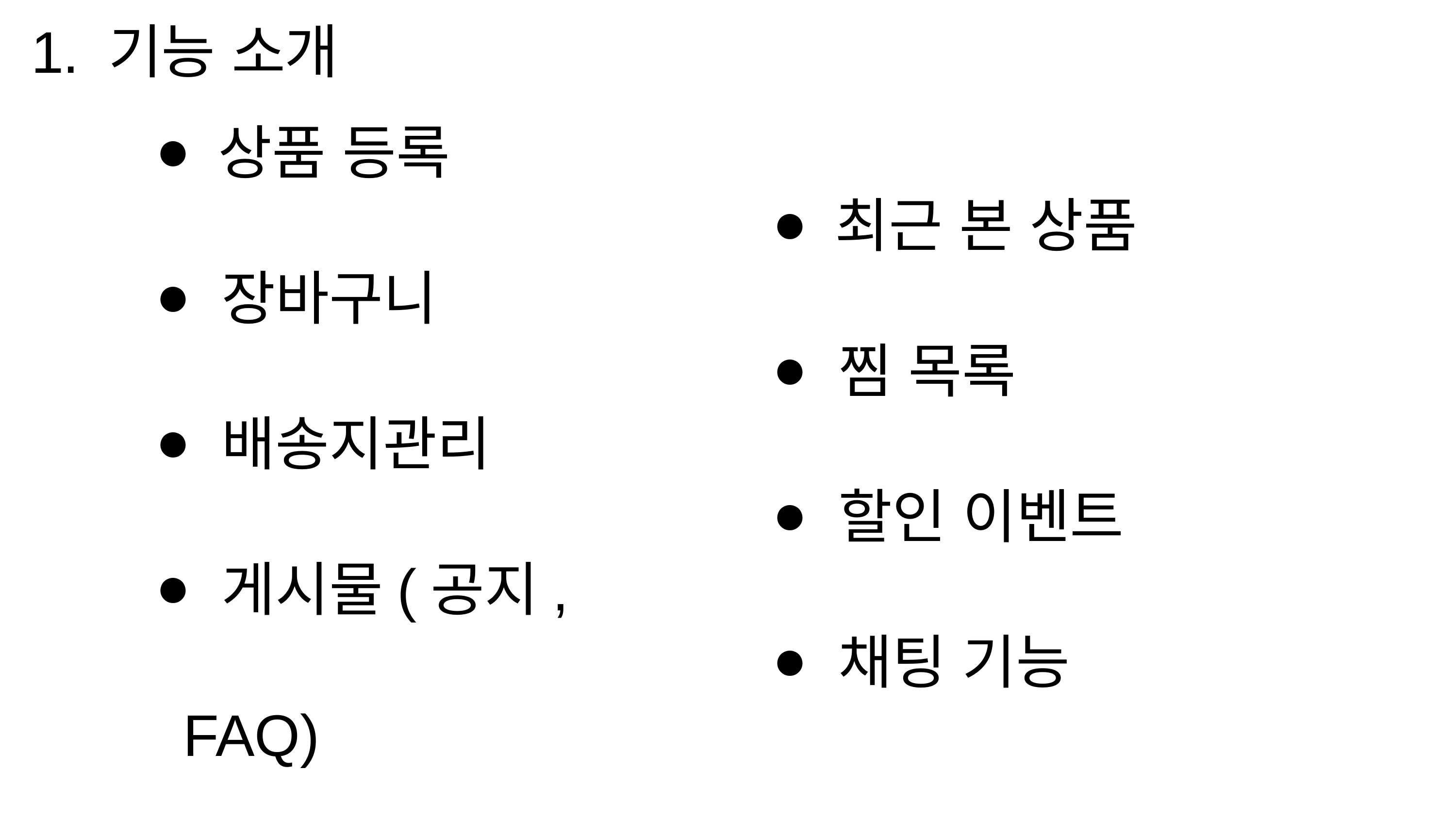

1. 기능 소개
 상품 등록
 장바구니
 배송지관리
 게시물(공지, FAQ)
 최근 본 상품
 찜 목록
 할인 이벤트
 채팅 기능